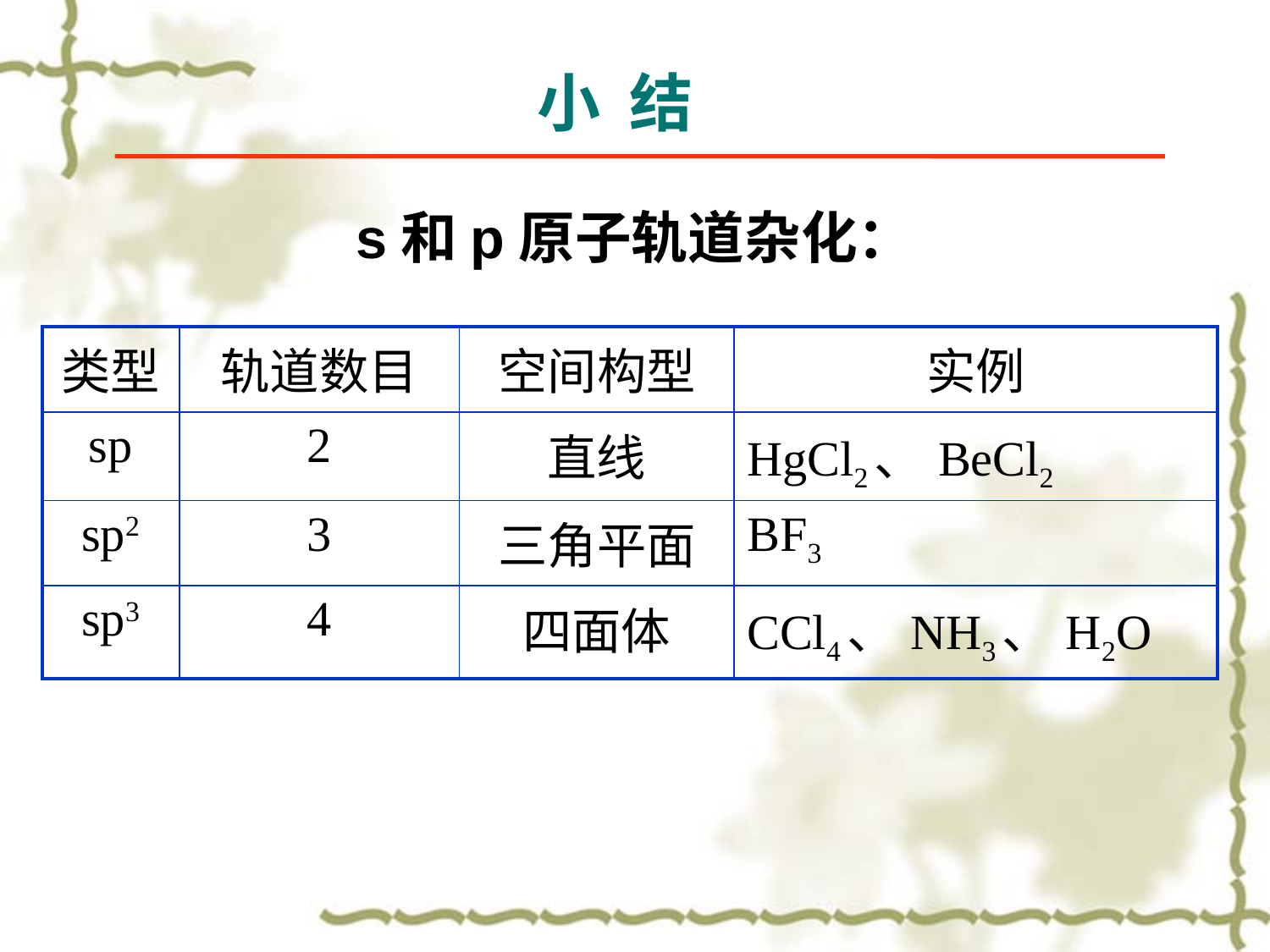

小  结

# s和p原子轨道杂化：
| 类型 | 轨道数目 | 空间构型 | 实例 |
| --- | --- | --- | --- |
| sp | 2 | 直线 | HgCl2、BeCl2 |
| sp2 | 3 | 三角平面 | BF3 |
| sp3 | 4 | 四面体 | CCl4、NH3、H2O |